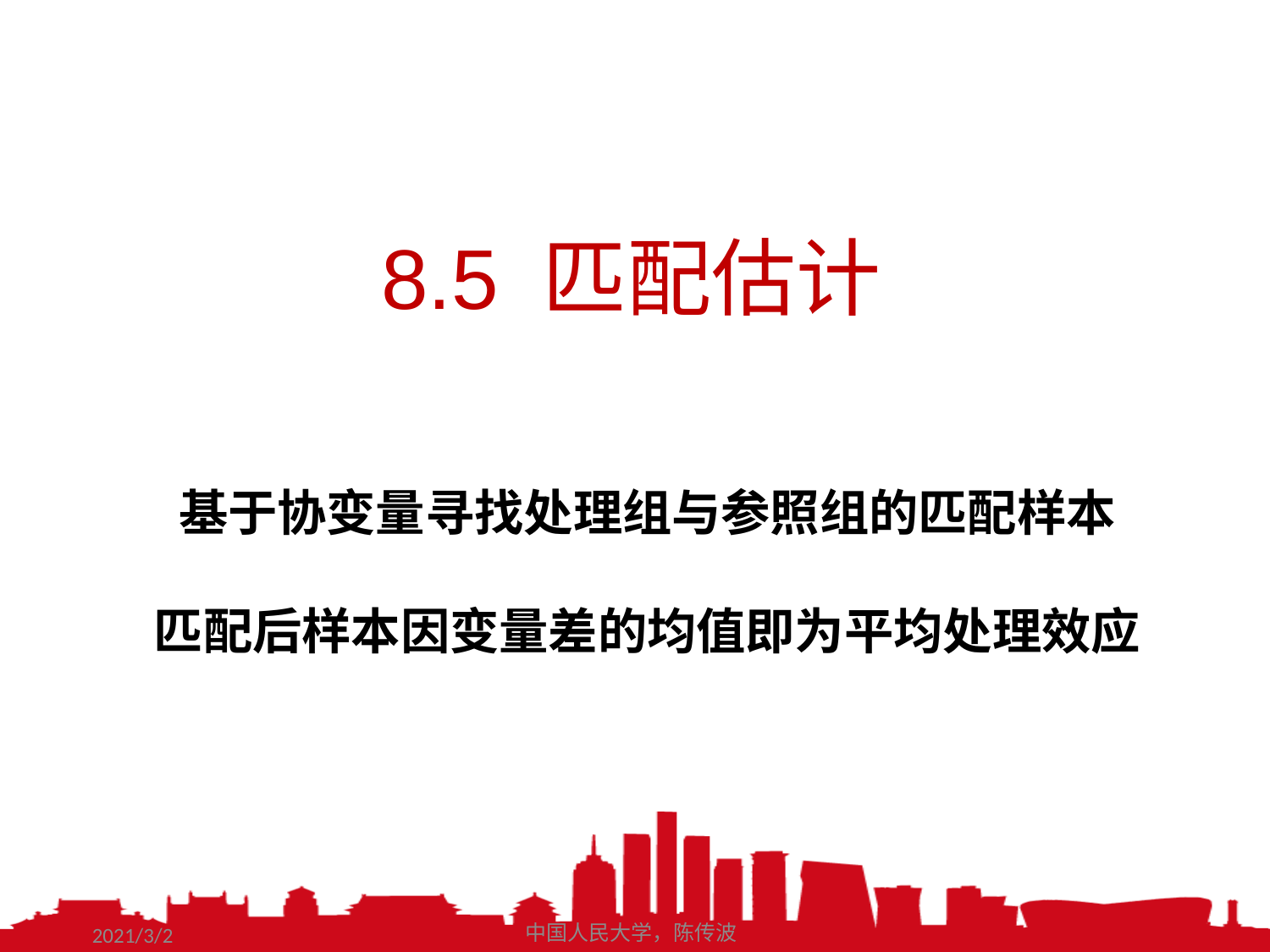

8.5 匹配估计
基于协变量寻找处理组与参照组的匹配样本
匹配后样本因变量差的均值即为平均处理效应
2021/3/2
中国人民大学，陈传波